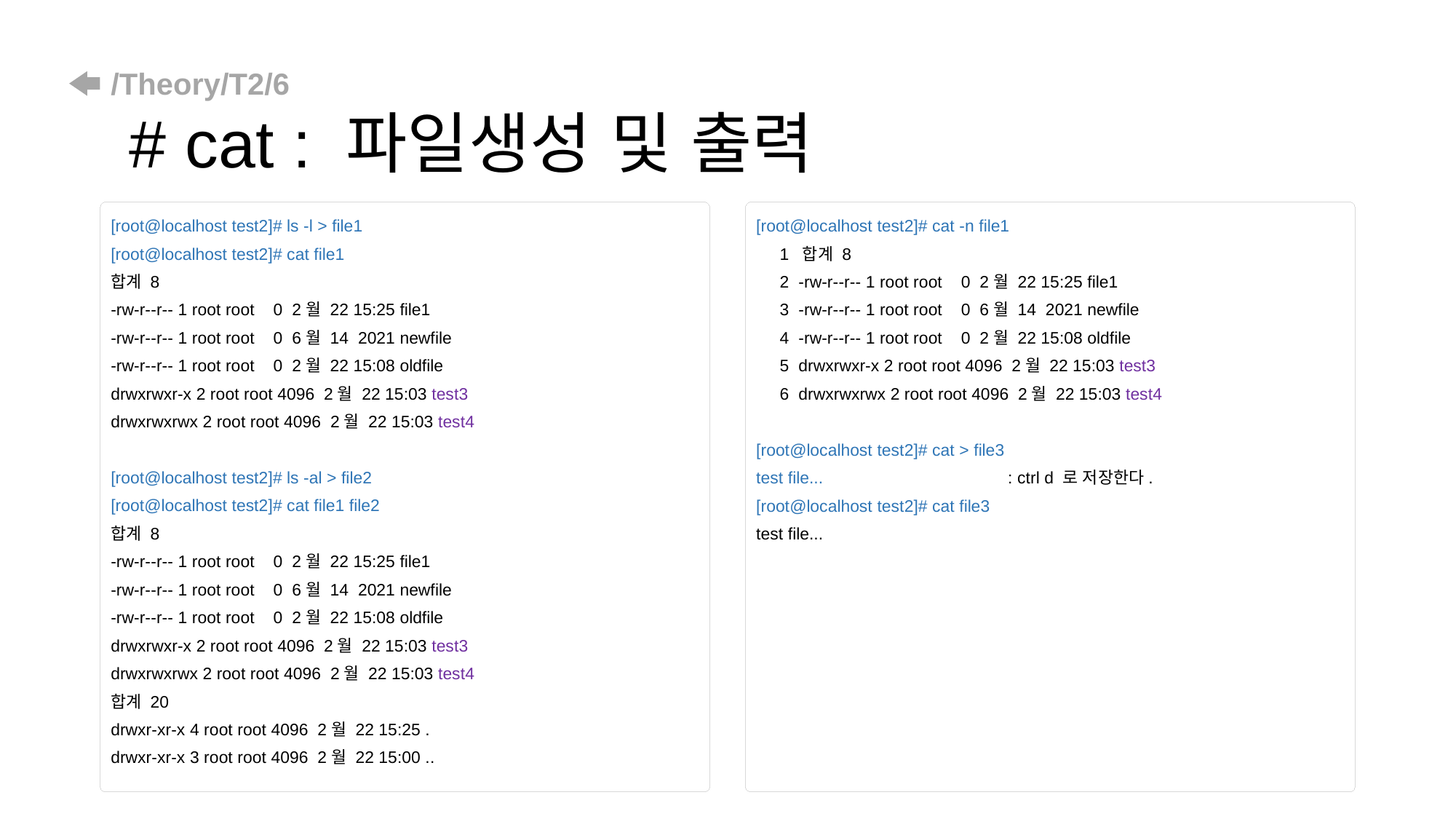

# /Theory/T2/6 # cat : 파일생성 및 출력

[root@localhost test2]# ls -l > file1
[root@localhost test2]# cat file1
합계 8
-rw-r--r-- 1 root root    0  2월 22 15:25 file1
-rw-r--r-- 1 root root    0  6월 14  2021 newfile
-rw-r--r-- 1 root root    0  2월 22 15:08 oldfile
drwxrwxr-x 2 root root 4096  2월 22 15:03 test3
drwxrwxrwx 2 root root 4096  2월 22 15:03 test4

[root@localhost test2]# ls -al > file2
[root@localhost test2]# cat file1 file2
합계 8
-rw-r--r-- 1 root root    0  2월 22 15:25 file1
-rw-r--r-- 1 root root    0  6월 14  2021 newfile
-rw-r--r-- 1 root root    0  2월 22 15:08 oldfile
drwxrwxr-x 2 root root 4096  2월 22 15:03 test3
drwxrwxrwx 2 root root 4096  2월 22 15:03 test4
합계 20
drwxr-xr-x 4 root root 4096  2월 22 15:25 .
drwxr-xr-x 3 root root 4096  2월 22 15:00 ..

[root@localhost test2]# cat -n file1
     1  합계 8
     2  -rw-r--r-- 1 root root    0  2월 22 15:25 file1
     3  -rw-r--r-- 1 root root    0  6월 14  2021 newfile
     4  -rw-r--r-- 1 root root    0  2월 22 15:08 oldfile
     5  drwxrwxr-x 2 root root 4096  2월 22 15:03 test3
     6  drwxrwxrwx 2 root root 4096  2월 22 15:03 test4

[root@localhost test2]# cat > file3
test file...                                       : ctrl d 로 저장한다.
[root@localhost test2]# cat file3
test file...